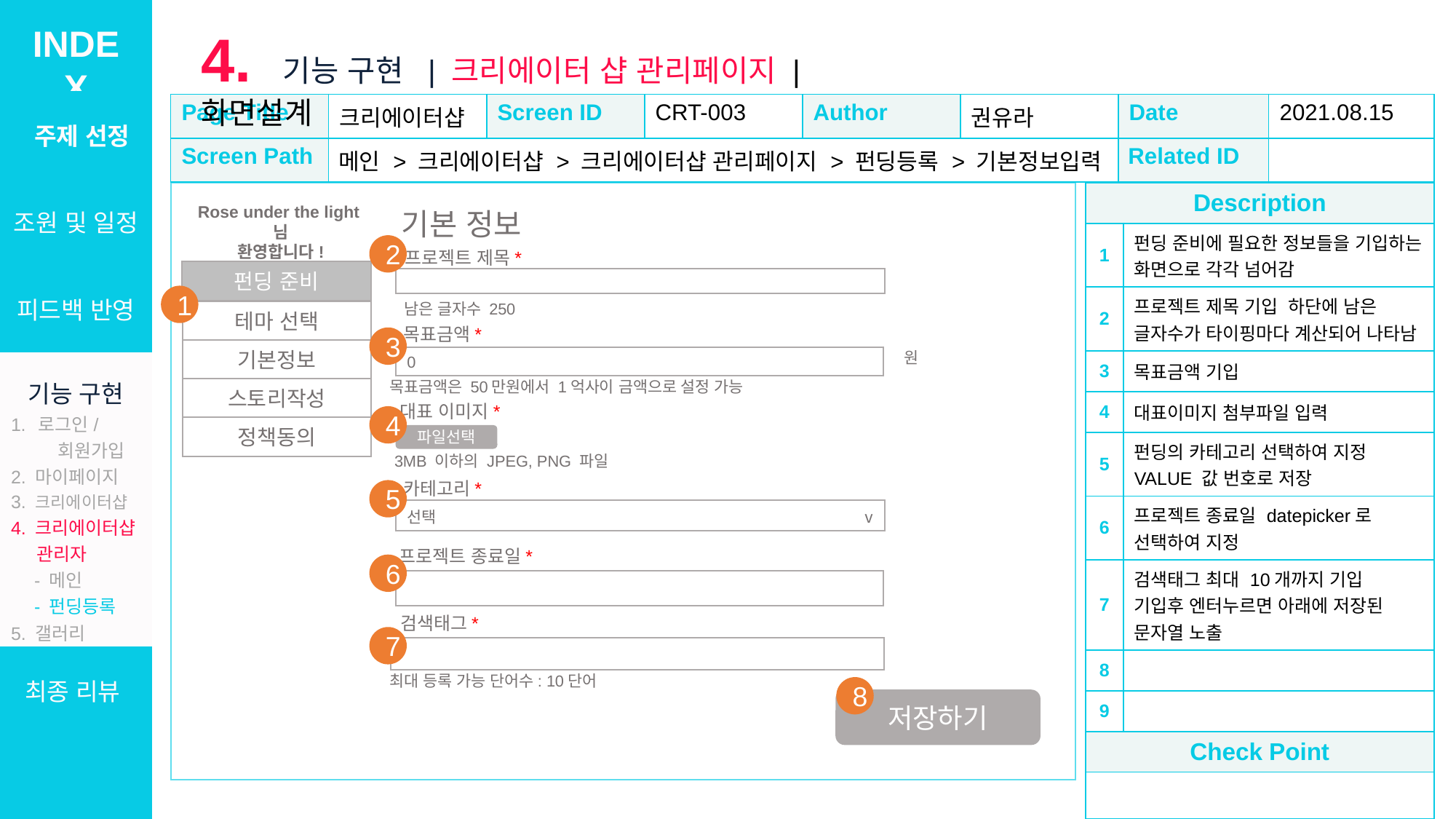

INDEX
4. 기능 구현  | 크리에이터 샵 관리페이지 | 화면설계
| 주제 선정 |
| --- |
| 조원 및 일정 |
| 피드백 반영 |
| 기능 구현 로그인/ 회원가입 2. 마이페이지 3. 크리에이터샵 4. 크리에이터샵 관리자 　- 메인 　- 펀딩등록 5. 갤러리 6. 설문/커미션 7. 관리자 |
| 최종 리뷰 |
| Page Title | 크리에이터샵 | Screen ID | CRT-003 | Author | 권유라 | Date | 2021.08.15 |
| --- | --- | --- | --- | --- | --- | --- | --- |
| Screen Path | 메인 > 크리에이터샵 > 크리에이터샵 관리페이지 > 펀딩등록 > 기본정보입력 |  |  |  |  | Related ID |  |

| Description |  |
| --- | --- |
| 1 | 펀딩 준비에 필요한 정보들을 기입하는 화면으로 각각 넘어감 |
| 2 | 프로젝트 제목 기입 하단에 남은 글자수가 타이핑마다 계산되어 나타남 |
| 3 | 목표금액 기입 |
| 4 | 대표이미지 첨부파일 입력 |
| 5 | 펀딩의 카테고리 선택하여 지정 VALUE 값 번호로 저장 |
| 6 | 프로젝트 종료일 datepicker로 선택하여 지정 |
| 7 | 검색태그 최대 10개까지 기입 기입후 엔터누르면 아래에 저장된 문자열 노출 |
| 8 |  |
| 9 |  |
| Check Point |  |
|  |  |
Rose under the light님
환영합니다!
기본 정보
2
프로젝트 제목*
펀딩 준비
테마 선택
기본정보

1
남은 글자수 250
목표금액*
3
원
0

목표금액은 50만원에서 1억사이 금액으로 설정 가능
스토리작성
대표 이미지*
4
정책동의
파일선택
3MB 이하의 JPEG, PNG 파일
카테고리*
5

선택				    ⅴ
프로젝트 종료일*
6

검색태그*
7

최대 등록 가능 단어수: 10단어
8
저장하기